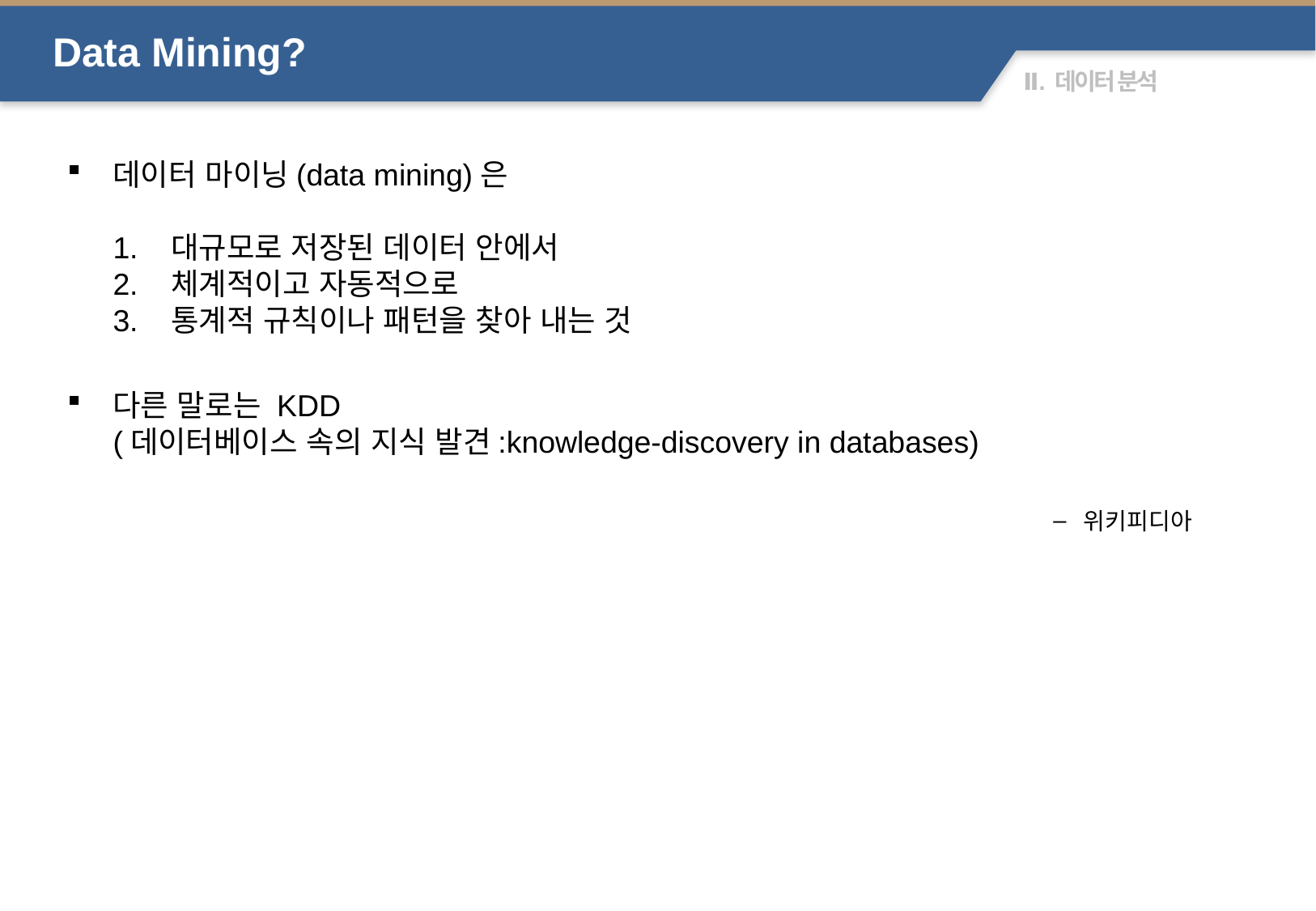

Data Mining?
데이터 마이닝(data mining)은
1.   대규모로 저장된 데이터 안에서
2.   체계적이고 자동적으로
3.   통계적 규칙이나 패턴을 찾아 내는 것

다른 말로는 KDD
(데이터베이스 속의 지식 발견:knowledge-discovery in databases)

위키피디아